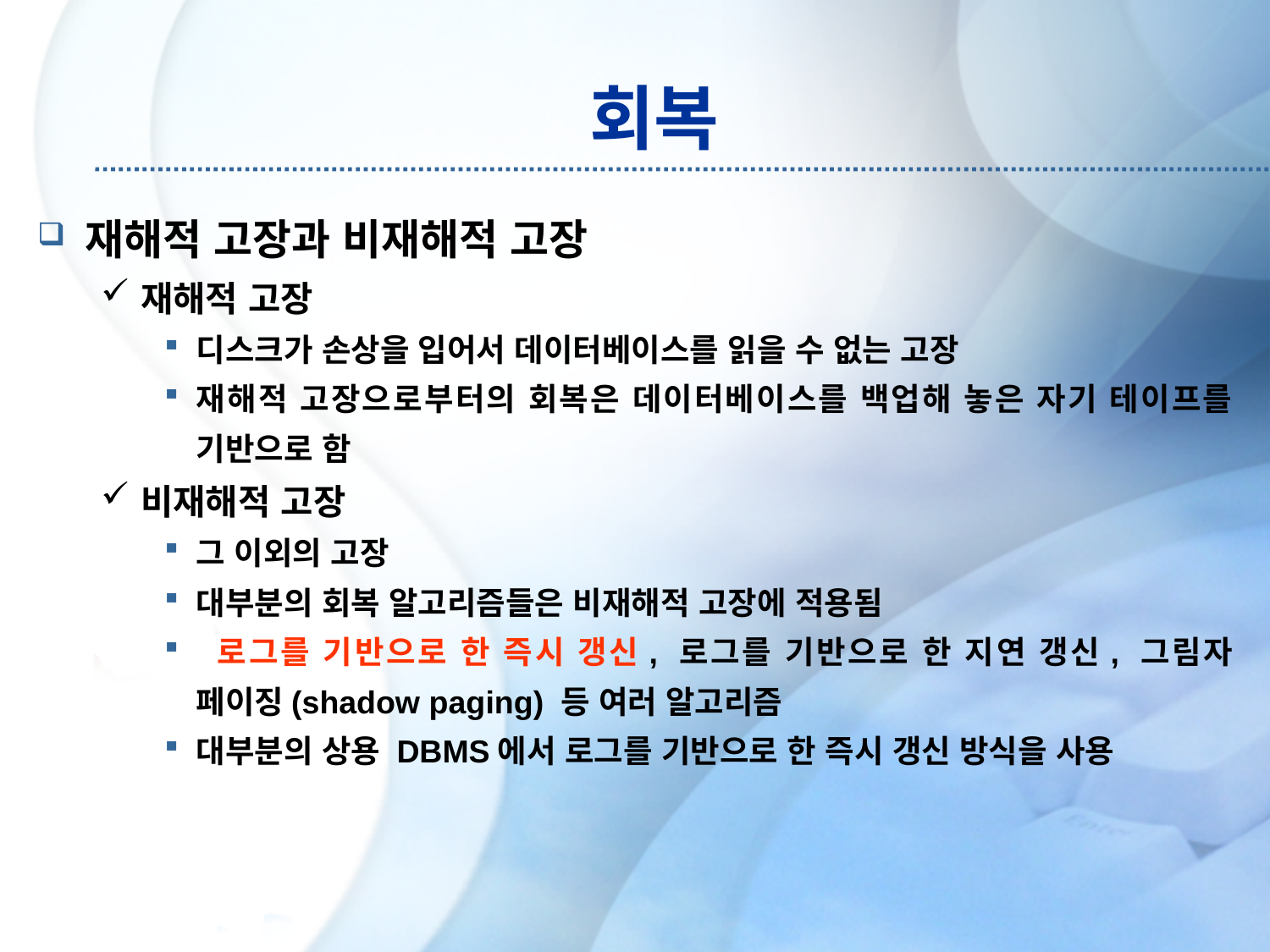

회복
재해적 고장과 비재해적 고장
재해적 고장
디스크가 손상을 입어서 데이터베이스를 읽을 수 없는 고장
재해적 고장으로부터의 회복은 데이터베이스를 백업해 놓은 자기 테이프를 기반으로 함
비재해적 고장
그 이외의 고장
대부분의 회복 알고리즘들은 비재해적 고장에 적용됨
 로그를 기반으로 한 즉시 갱신, 로그를 기반으로 한 지연 갱신, 그림자 페이징(shadow paging) 등 여러 알고리즘
대부분의 상용 DBMS에서 로그를 기반으로 한 즉시 갱신 방식을 사용